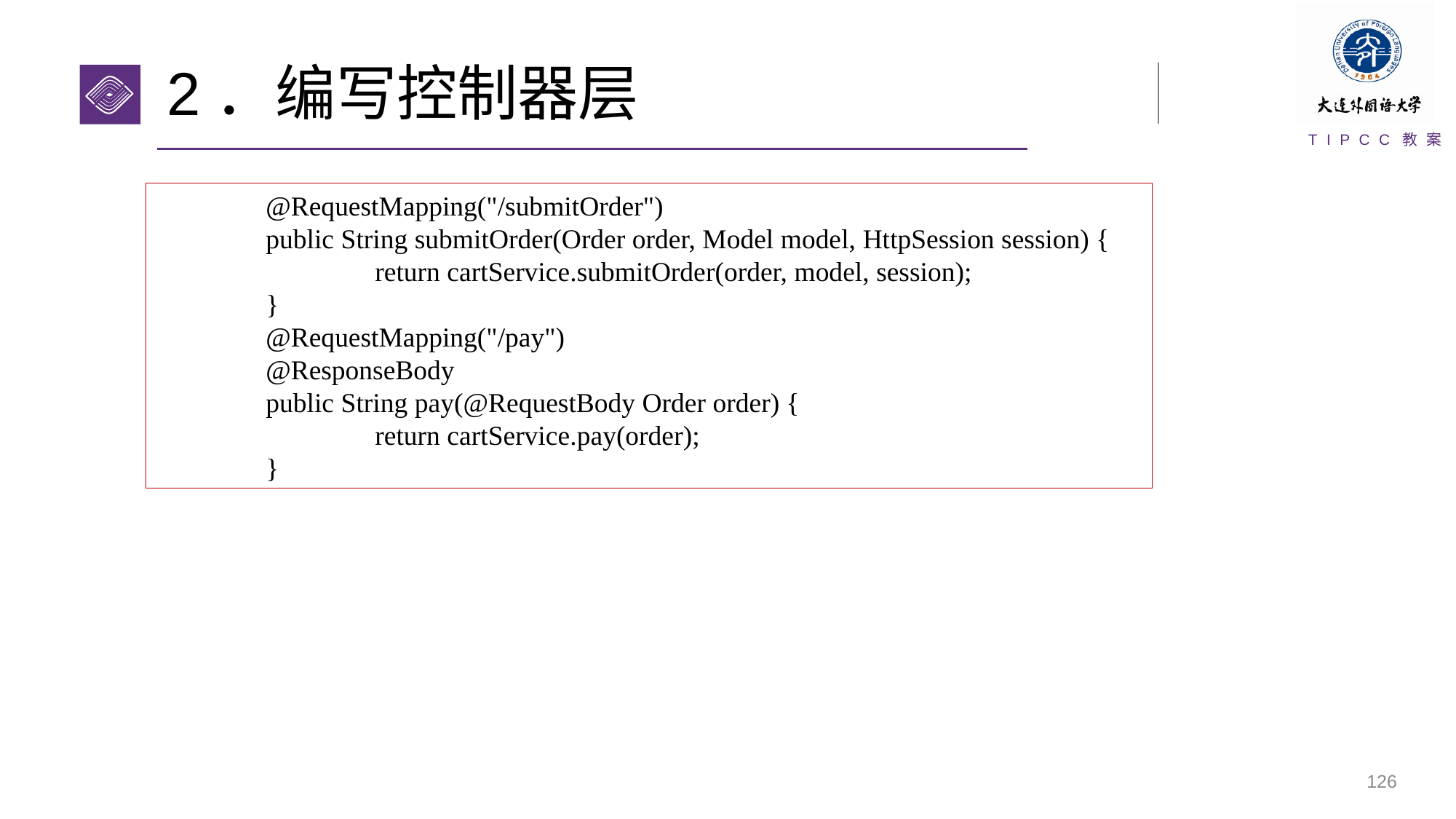

# 2．编写控制器层
	@RequestMapping("/submitOrder")
	public String submitOrder(Order order, Model model, HttpSession session) {
		return cartService.submitOrder(order, model, session);
	}
	@RequestMapping("/pay")
	@ResponseBody
	public String pay(@RequestBody Order order) {
		return cartService.pay(order);
	}
126